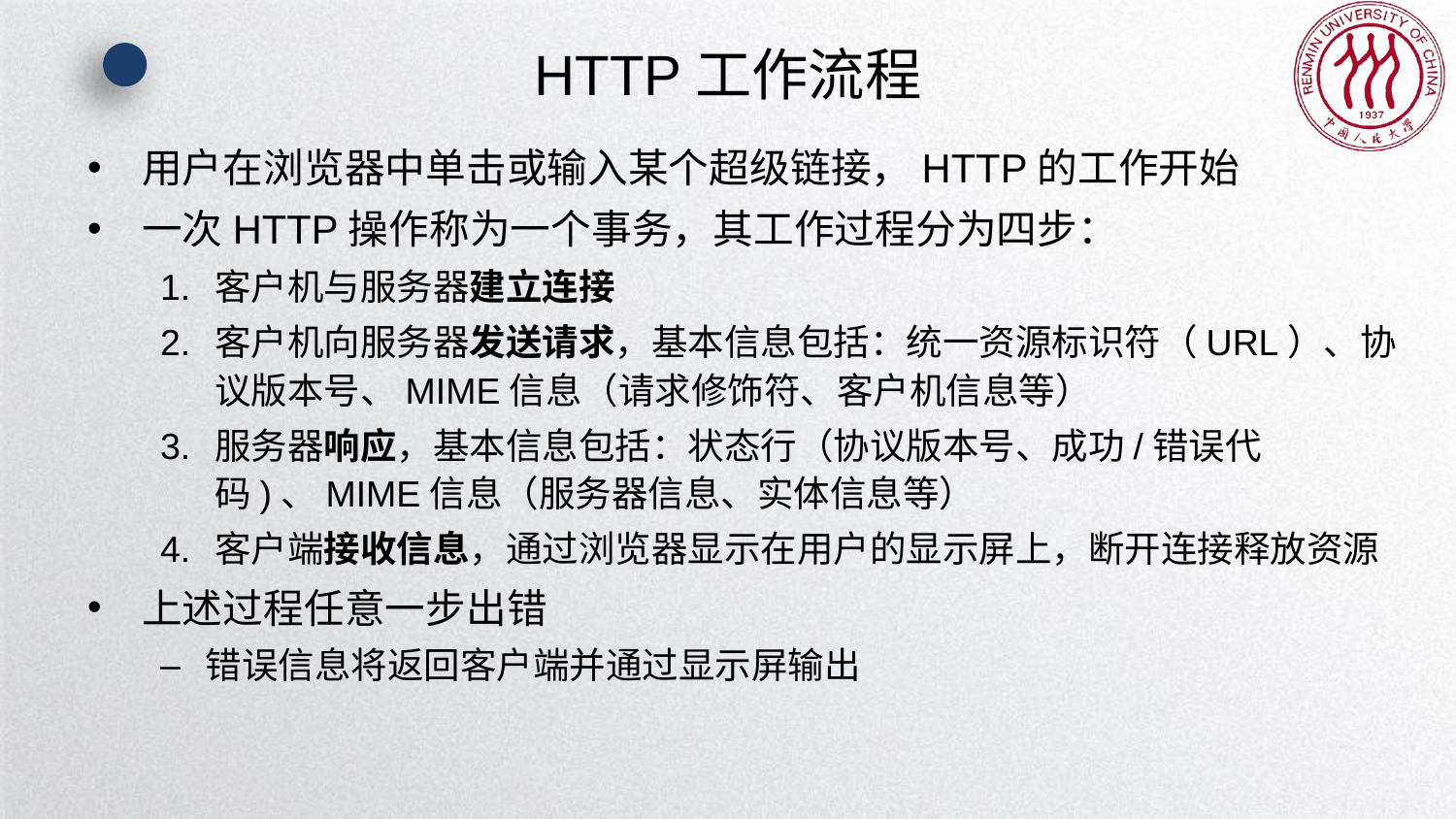

# HTTP工作流程
用户在浏览器中单击或输入某个超级链接，HTTP的工作开始
一次HTTP操作称为一个事务，其工作过程分为四步：
客户机与服务器建立连接
客户机向服务器发送请求，基本信息包括：统一资源标识符（URL）、协议版本号、MIME信息（请求修饰符、客户机信息等）
服务器响应，基本信息包括：状态行（协议版本号、成功/错误代码)、MIME信息（服务器信息、实体信息等）
客户端接收信息，通过浏览器显示在用户的显示屏上，断开连接释放资源
上述过程任意一步出错
错误信息将返回客户端并通过显示屏输出